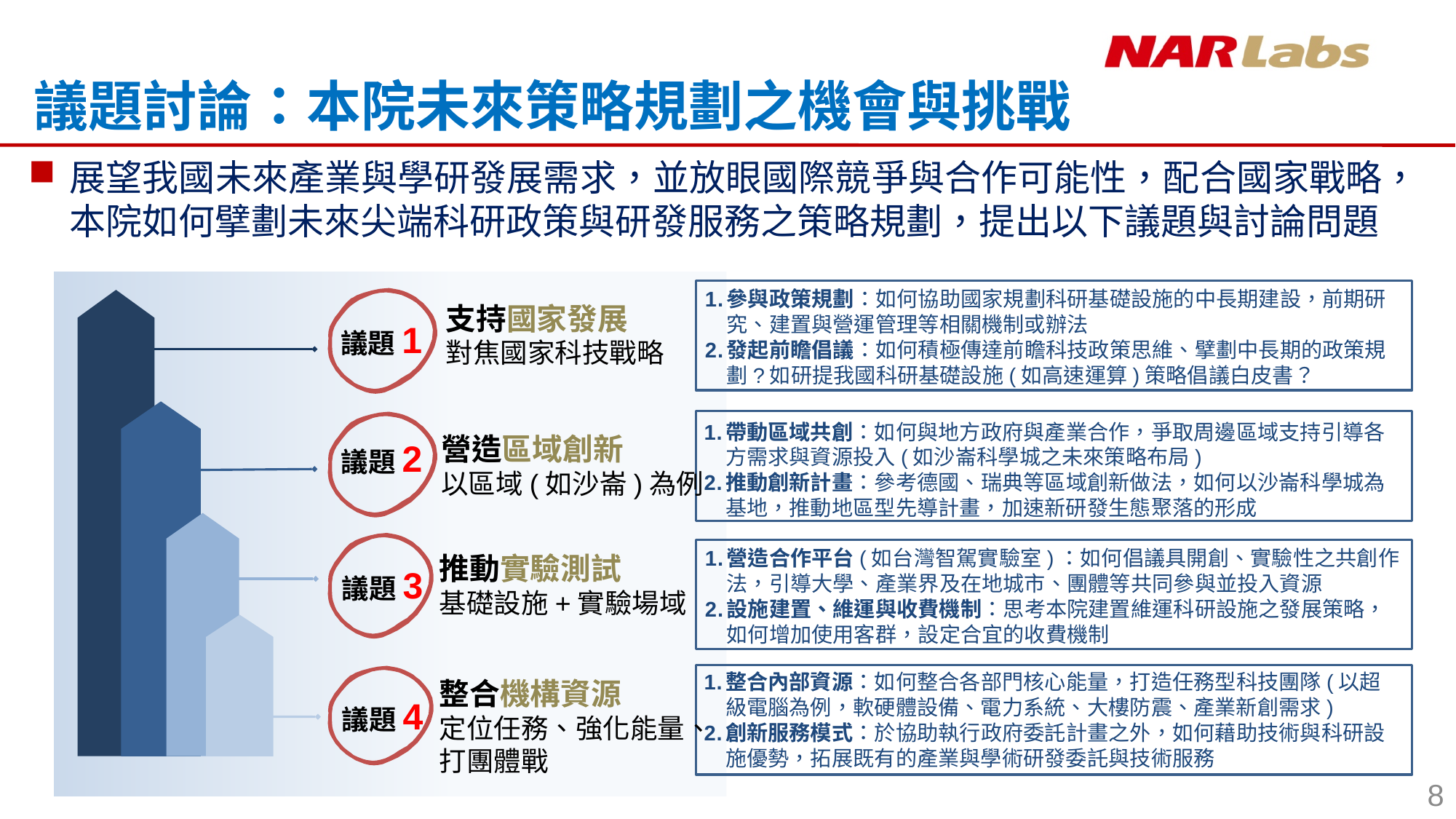

國家戰略
議題討論：本院未來策略規劃之機會與挑戰
展望我國未來產業與學研發展需求，並放眼國際競爭與合作可能性，配合國家戰略，本院如何擘劃未來尖端科研政策與研發服務之策略規劃，提出以下議題與討論問題

參與政策規劃：如何協助國家規劃科研基礎設施的中長期建設，前期研究、建置與營運管理等相關機制或辦法
發起前瞻倡議：如何積極傳達前瞻科技政策思維、擘劃中長期的政策規劃?如研提我國科研基礎設施(如高速運算)策略倡議白皮書？

支持國家發展
對焦國家科技戰略
議題1

帶動區域共創：如何與地方政府與產業合作，爭取周邊區域支持引導各方需求與資源投入(如沙崙科學城之未來策略布局)
推動創新計畫：參考德國、瑞典等區域創新做法，如何以沙崙科學城為基地，推動地區型先導計畫，加速新研發生態聚落的形成

營造區域創新
以區域(如沙崙)為例
議題2

營造合作平台(如台灣智駕實驗室)：如何倡議具開創、實驗性之共創作法，引導大學、產業界及在地城市、團體等共同參與並投入資源
設施建置、維運與收費機制：思考本院建置維運科研設施之發展策略，如何增加使用客群，設定合宜的收費機制
推動實驗測試
基礎設施+實驗場域
議題3
整合內部資源：如何整合各部門核心能量，打造任務型科技團隊(以超級電腦為例，軟硬體設備、電力系統、大樓防震、產業新創需求)
創新服務模式：於協助執行政府委託計畫之外，如何藉助技術與科研設施優勢，拓展既有的產業與學術研發委託與技術服務

整合機構資源
定位任務、強化能量、打團體戰
議題4
8